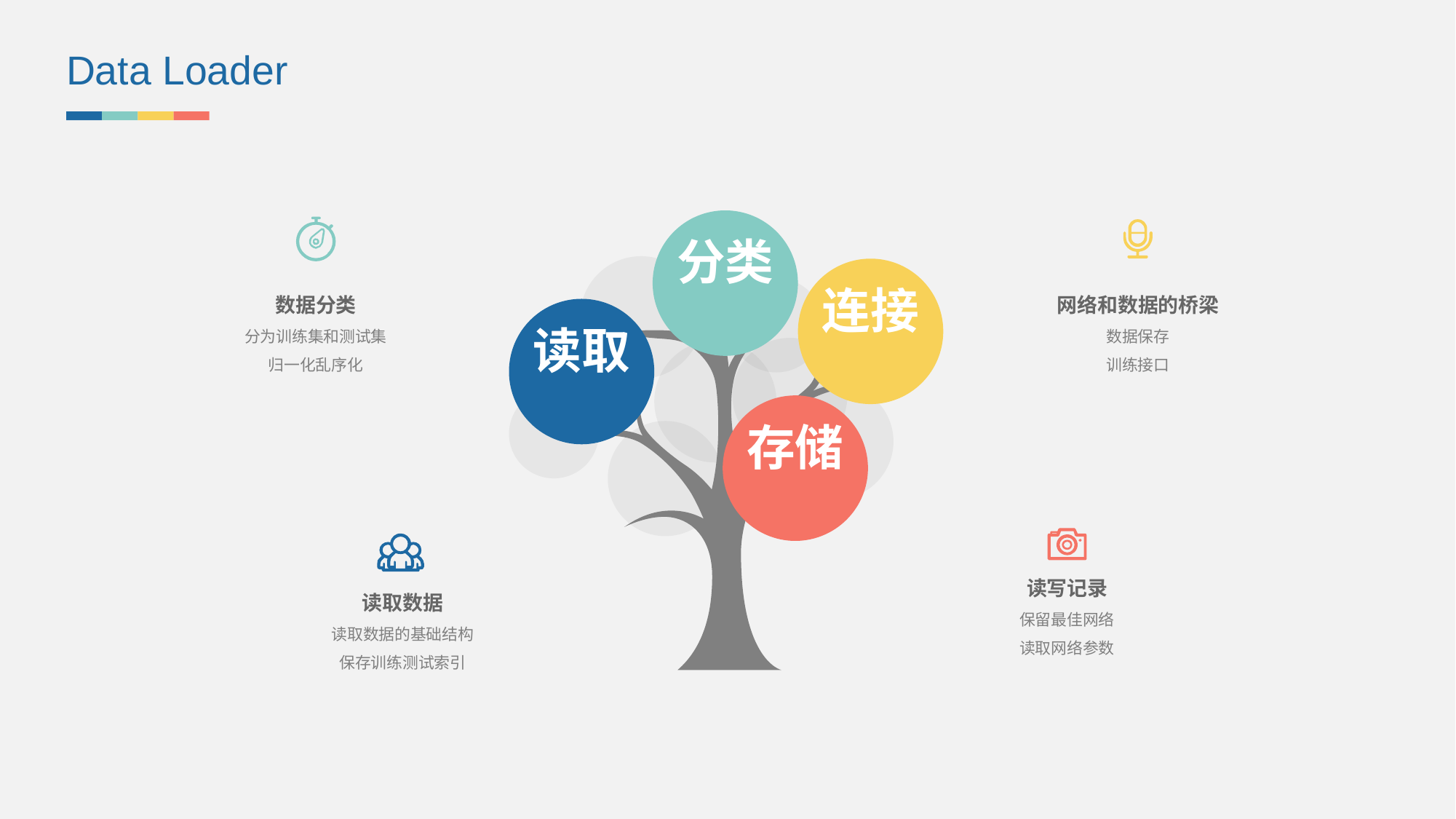

Data Loader

分类

连接

数据分类
分为训练集和测试集
归一化乱序化
网络和数据的桥梁
数据保存
训练接口
读取

存储

读写记录
保留最佳网络
读取网络参数
读取数据
读取数据的基础结构
保存训练测试索引